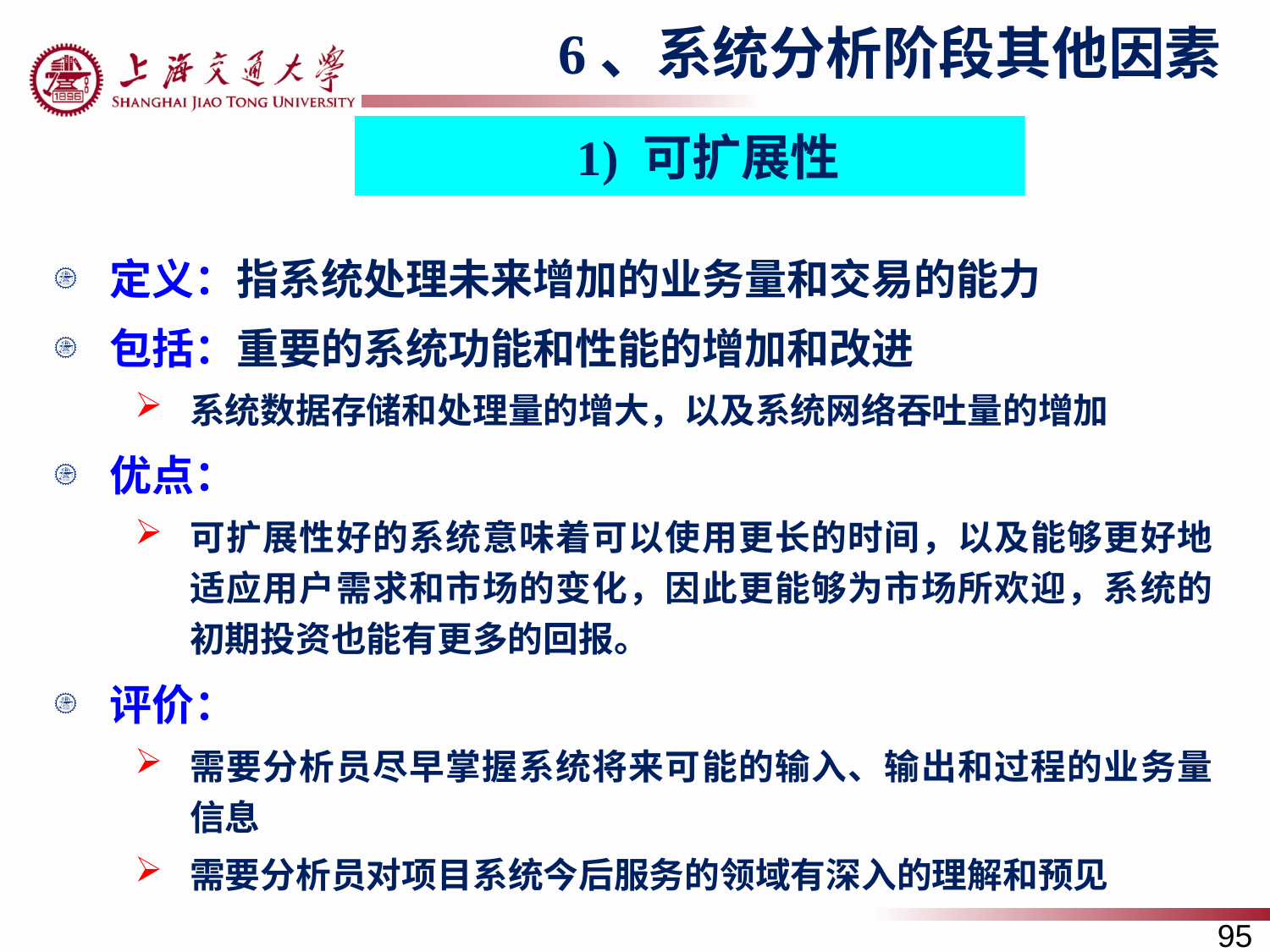

6、系统分析阶段其他因素
1) 可扩展性
定义：指系统处理未来增加的业务量和交易的能力
包括：重要的系统功能和性能的增加和改进
系统数据存储和处理量的增大，以及系统网络吞吐量的增加
优点：
可扩展性好的系统意味着可以使用更长的时间，以及能够更好地适应用户需求和市场的变化，因此更能够为市场所欢迎，系统的初期投资也能有更多的回报。
评价：
需要分析员尽早掌握系统将来可能的输入、输出和过程的业务量信息
需要分析员对项目系统今后服务的领域有深入的理解和预见
95